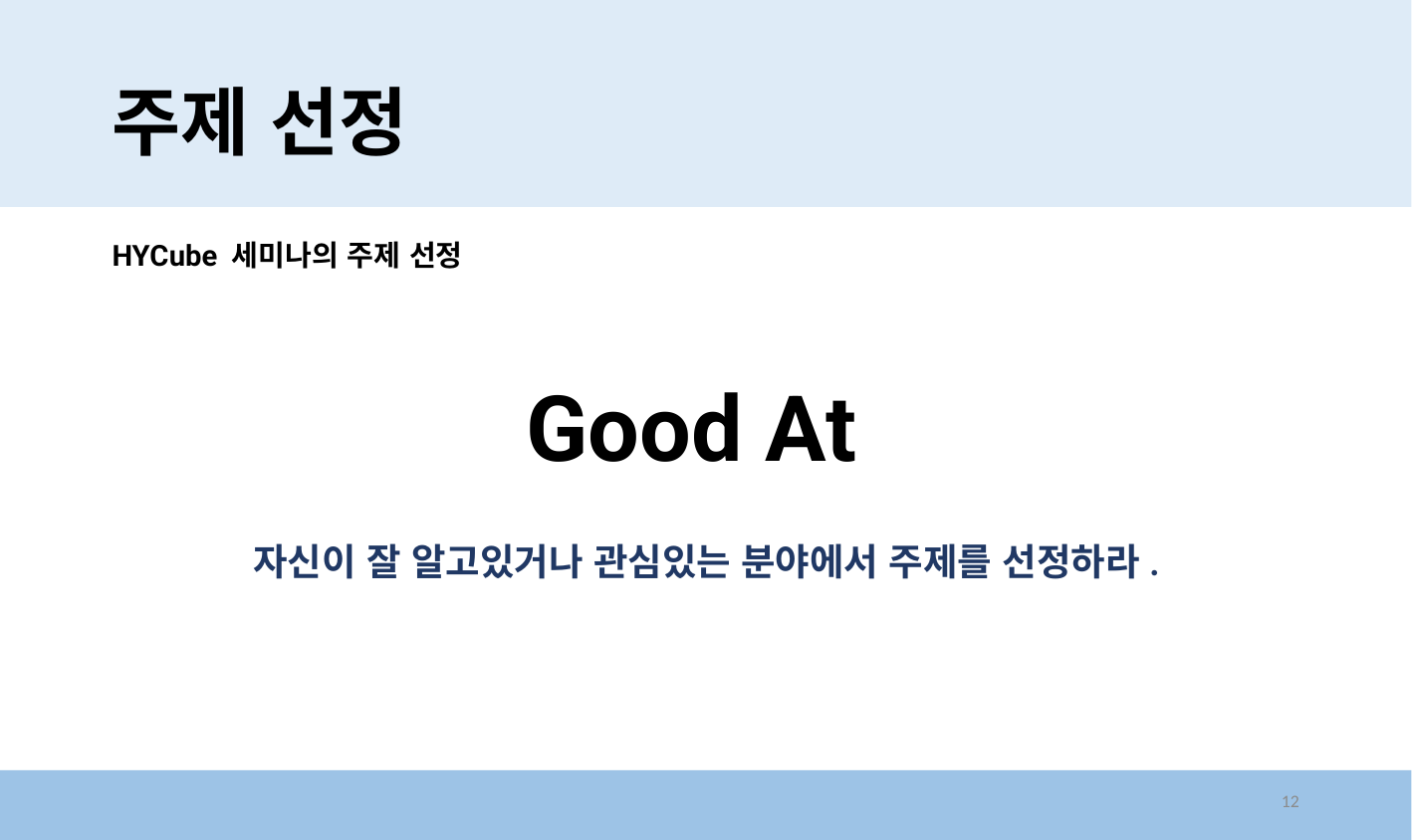

# 주제 선정
HYCube 세미나의 주제 선정
Good At
자신이 잘 알고있거나 관심있는 분야에서 주제를 선정하라.
12